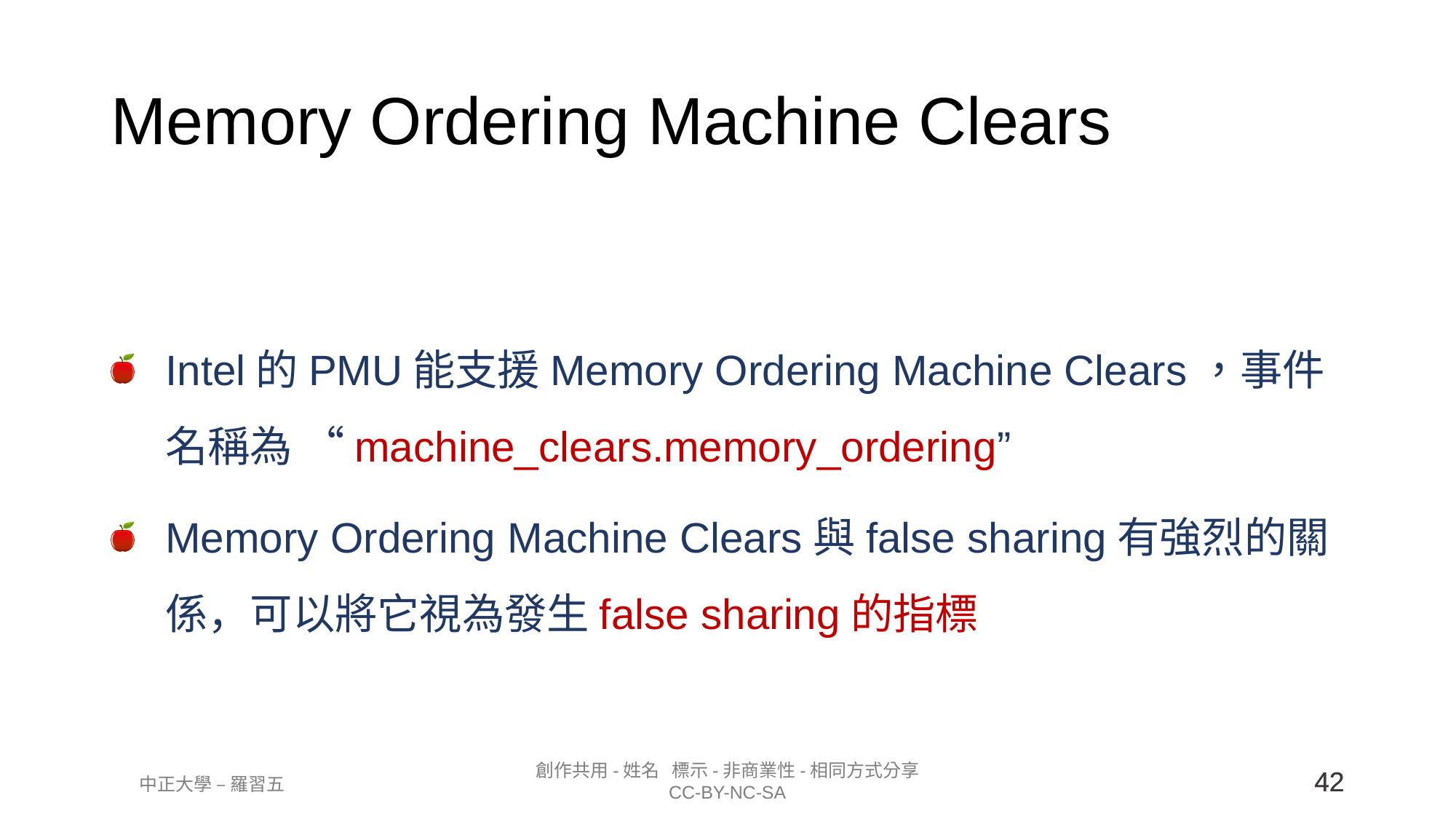

# Memory Ordering Machine Clears
Intel的PMU能支援Memory Ordering Machine Clears，事件名稱為 “machine_clears.memory_ordering”
Memory Ordering Machine Clears與false sharing有強烈的關係，可以將它視為發生false sharing的指標